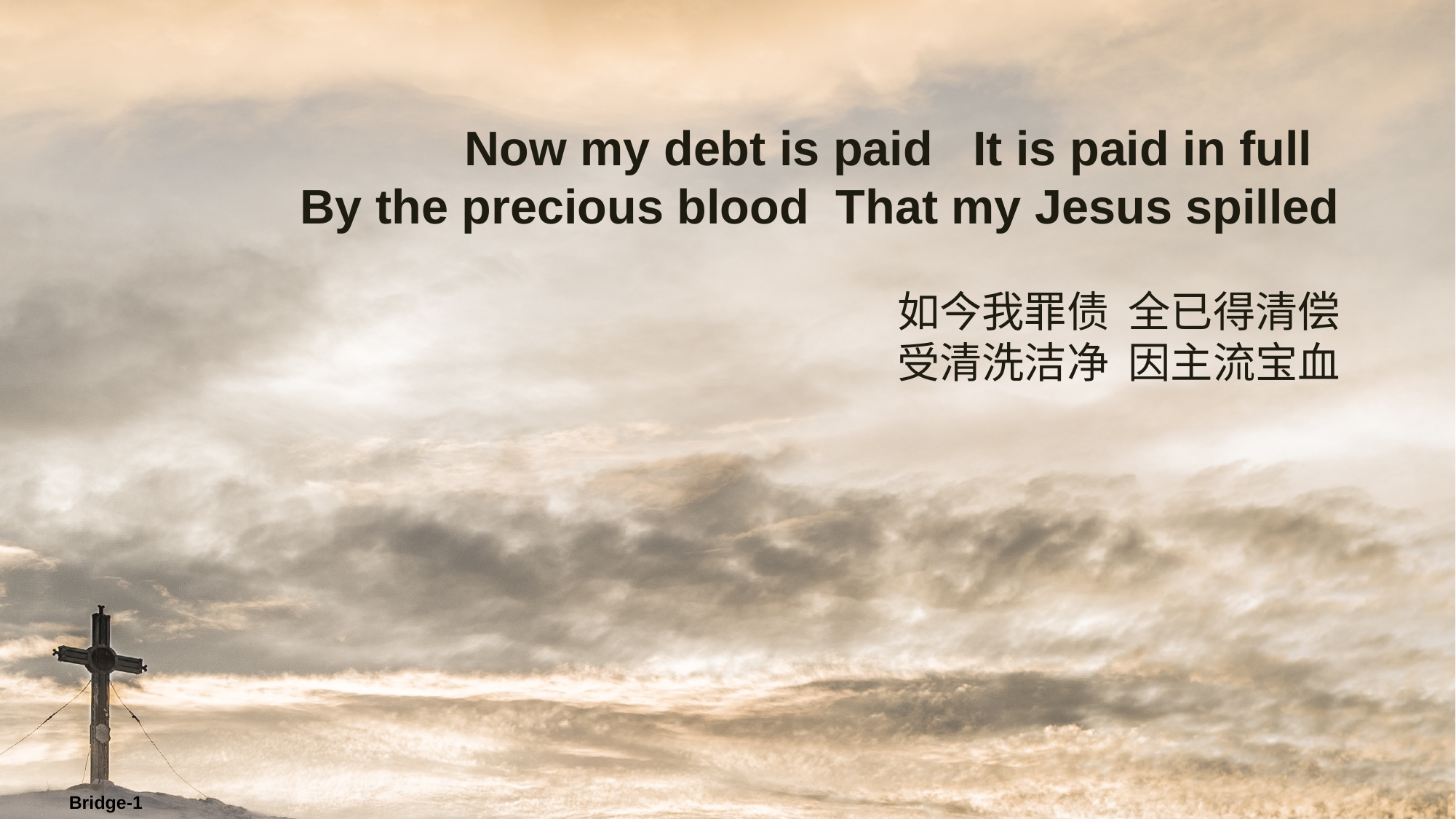

Now my debt is paid   It is paid in full
By the precious blood  That my Jesus spilled

如今我罪债  全已得清偿
受清洗洁净  因主流宝血

Bridge-1